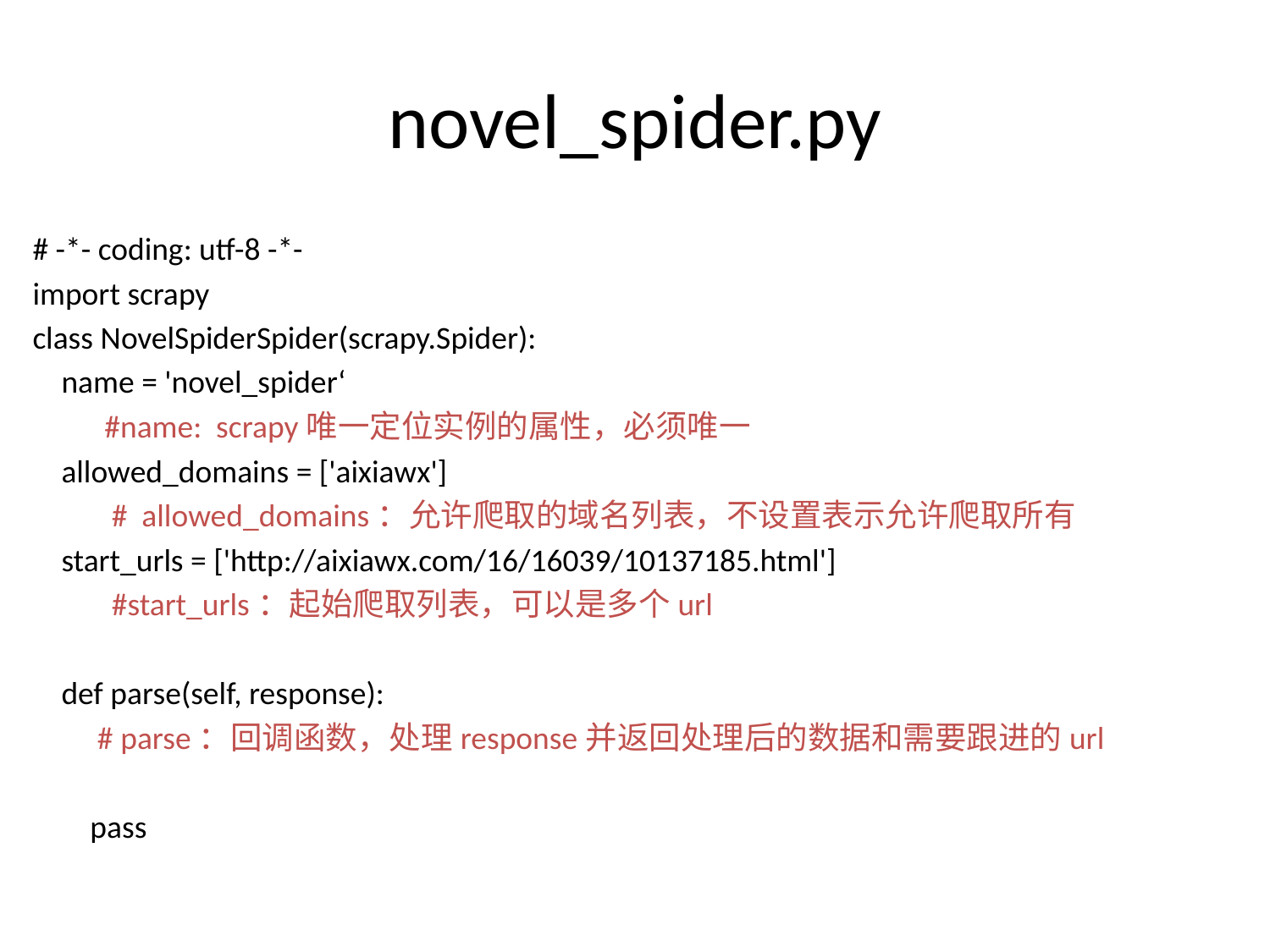

# novel_spider.py
# -*- coding: utf-8 -*-
import scrapy
class NovelSpiderSpider(scrapy.Spider):
    name = 'novel_spider‘
          #name:  scrapy唯一定位实例的属性，必须唯一
    allowed_domains = ['aixiawx']
           #  allowed_domains：允许爬取的域名列表，不设置表示允许爬取所有
    start_urls = ['http://aixiawx.com/16/16039/10137185.html']
           #start_urls：起始爬取列表，可以是多个url

    def parse(self, response):
         # parse：回调函数，处理response并返回处理后的数据和需要跟进的url

        pass